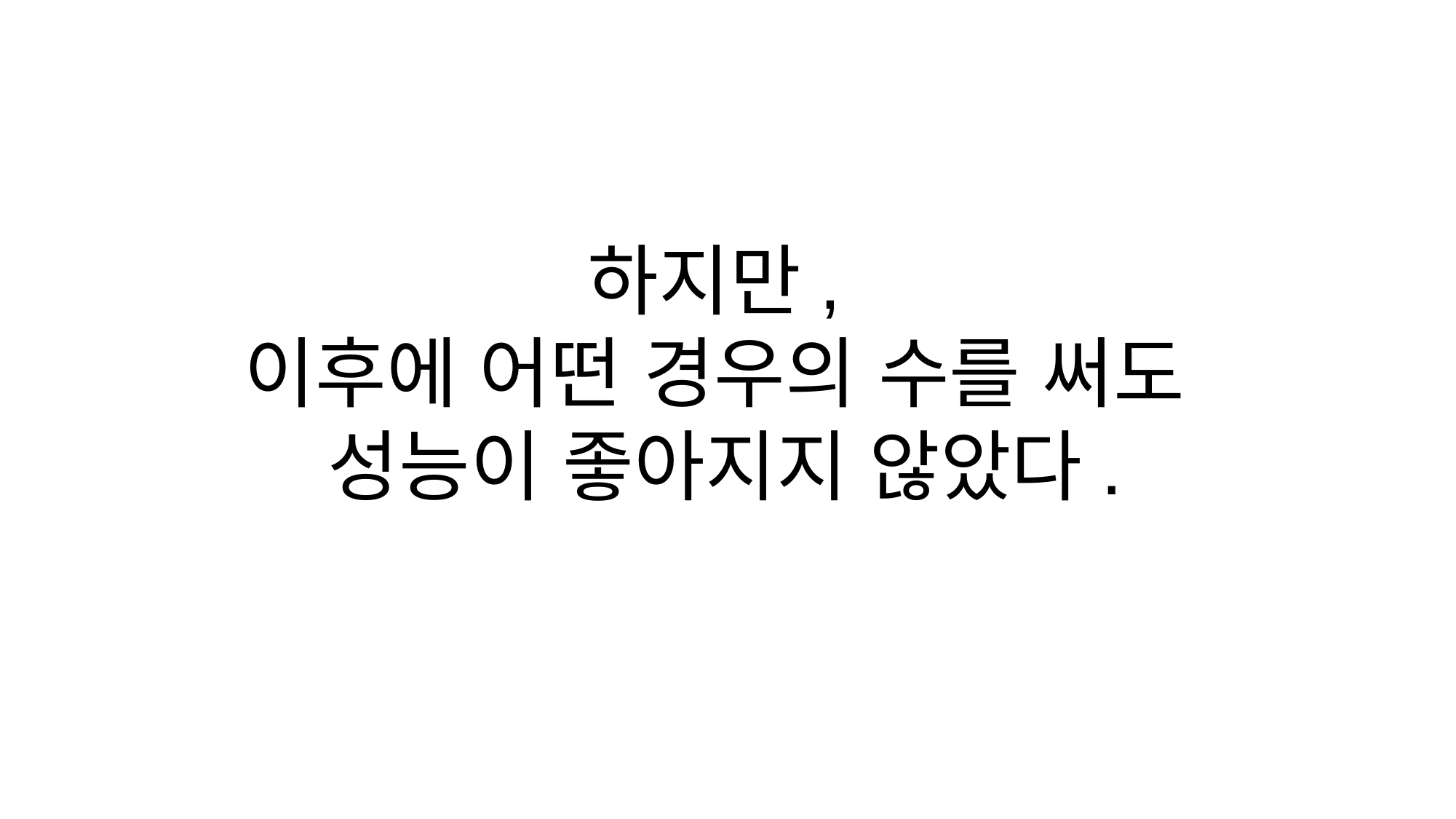

하지만,
이후에 어떤 경우의 수를 써도
성능이 좋아지지 않았다.
실험